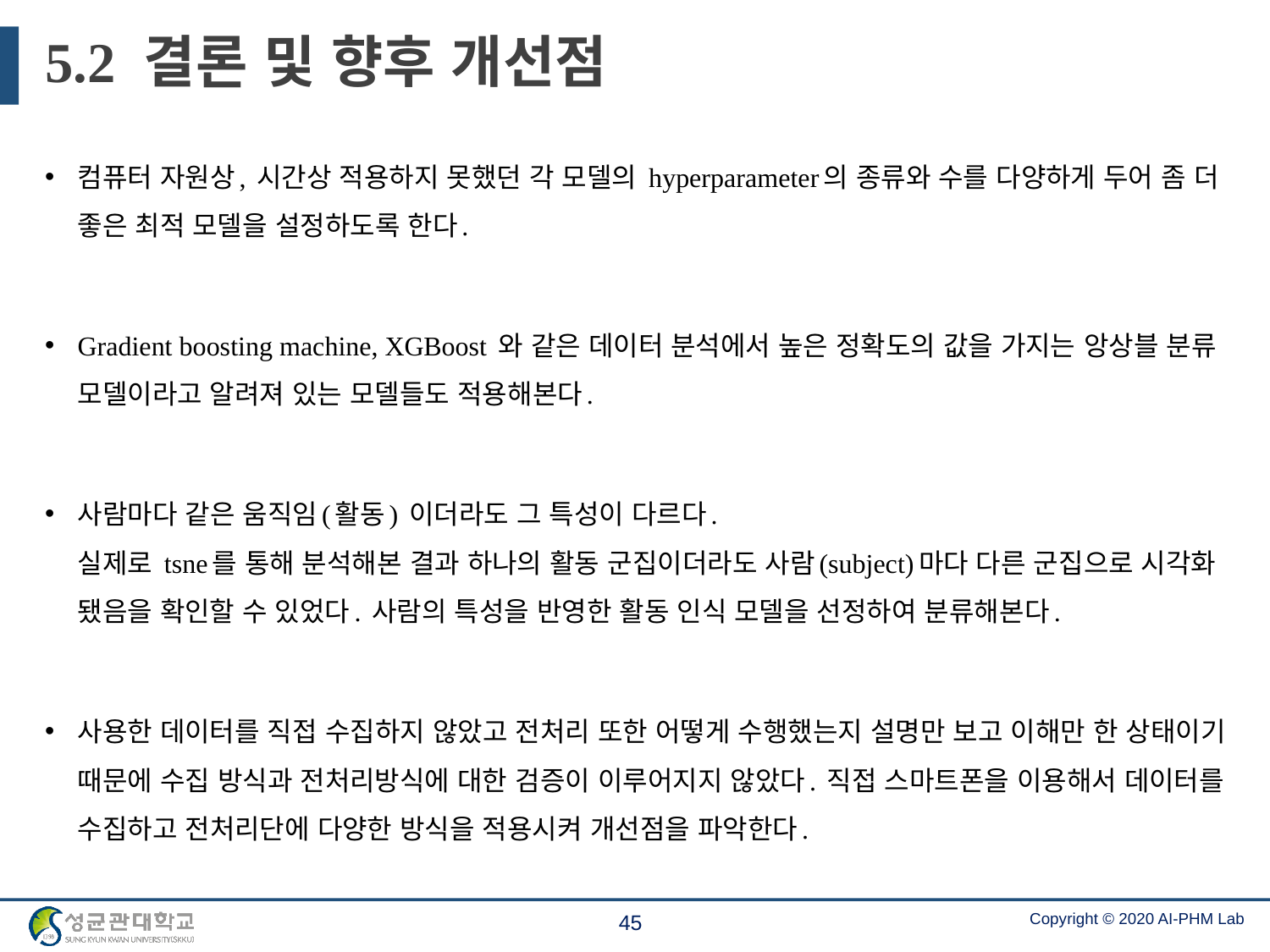

# 5.2 결론 및 향후 개선점
컴퓨터 자원상, 시간상 적용하지 못했던 각 모델의 hyperparameter의 종류와 수를 다양하게 두어 좀 더 좋은 최적 모델을 설정하도록 한다.

Gradient boosting machine, XGBoost 와 같은 데이터 분석에서 높은 정확도의 값을 가지는 앙상블 분류 모델이라고 알려져 있는 모델들도 적용해본다.

사람마다 같은 움직임(활동) 이더라도 그 특성이 다르다.
실제로 tsne를 통해 분석해본 결과 하나의 활동 군집이더라도 사람(subject)마다 다른 군집으로 시각화 됐음을 확인할 수 있었다. 사람의 특성을 반영한 활동 인식 모델을 선정하여 분류해본다.

사용한 데이터를 직접 수집하지 않았고 전처리 또한 어떻게 수행했는지 설명만 보고 이해만 한 상태이기 때문에 수집 방식과 전처리방식에 대한 검증이 이루어지지 않았다. 직접 스마트폰을 이용해서 데이터를 수집하고 전처리단에 다양한 방식을 적용시켜 개선점을 파악한다.